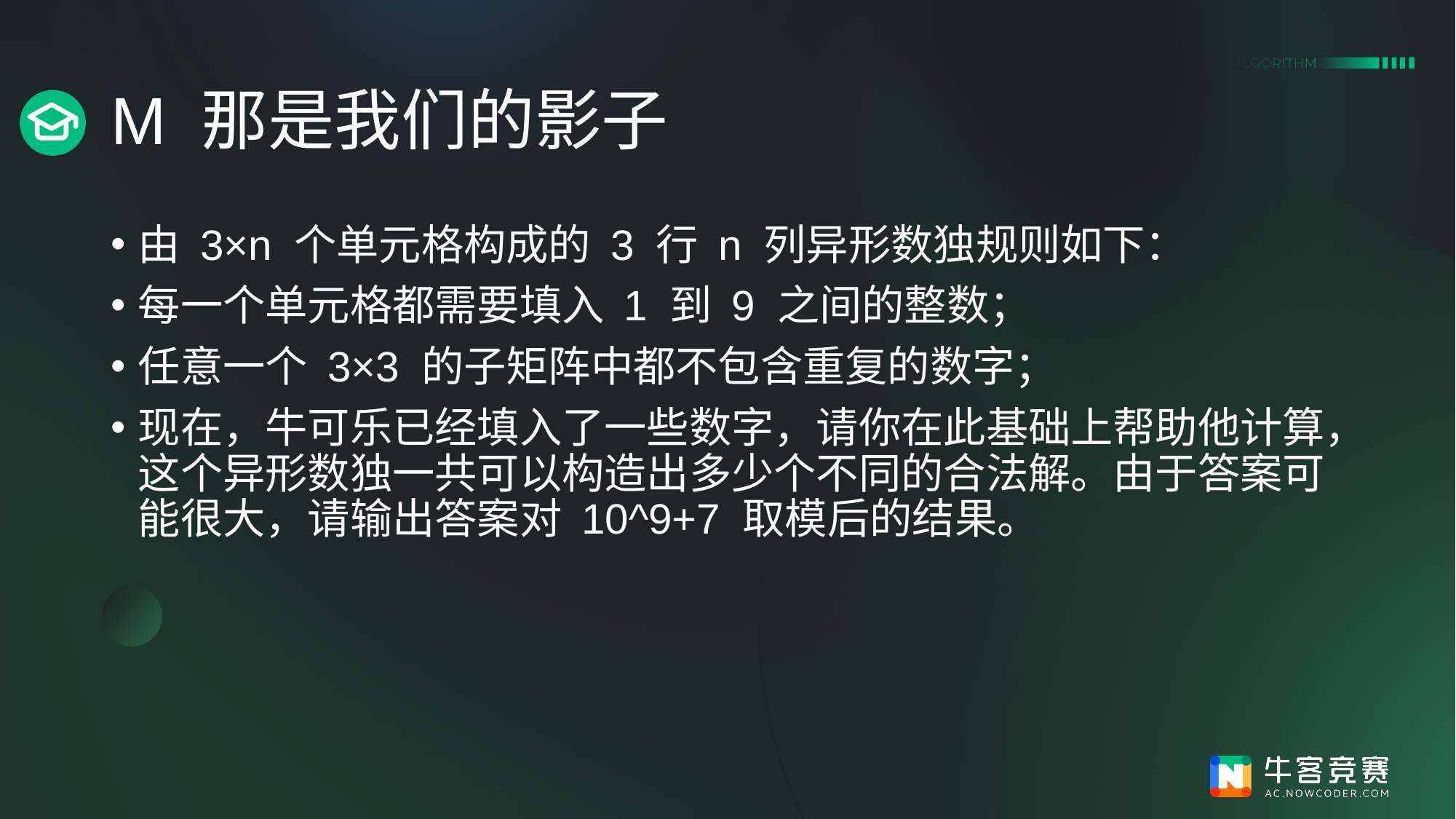

# M 那是我们的影子
由 3×n 个单元格构成的 3 行 n 列异形数独规则如下：
每一个单元格都需要填入 1 到 9 之间的整数；
任意一个 3×3 的子矩阵中都不包含重复的数字；
现在，牛可乐已经填入了一些数字，请你在此基础上帮助他计算，这个异形数独一共可以构造出多少个不同的合法解。由于答案可能很大，请输出答案对 10^9+7 取模后的结果。